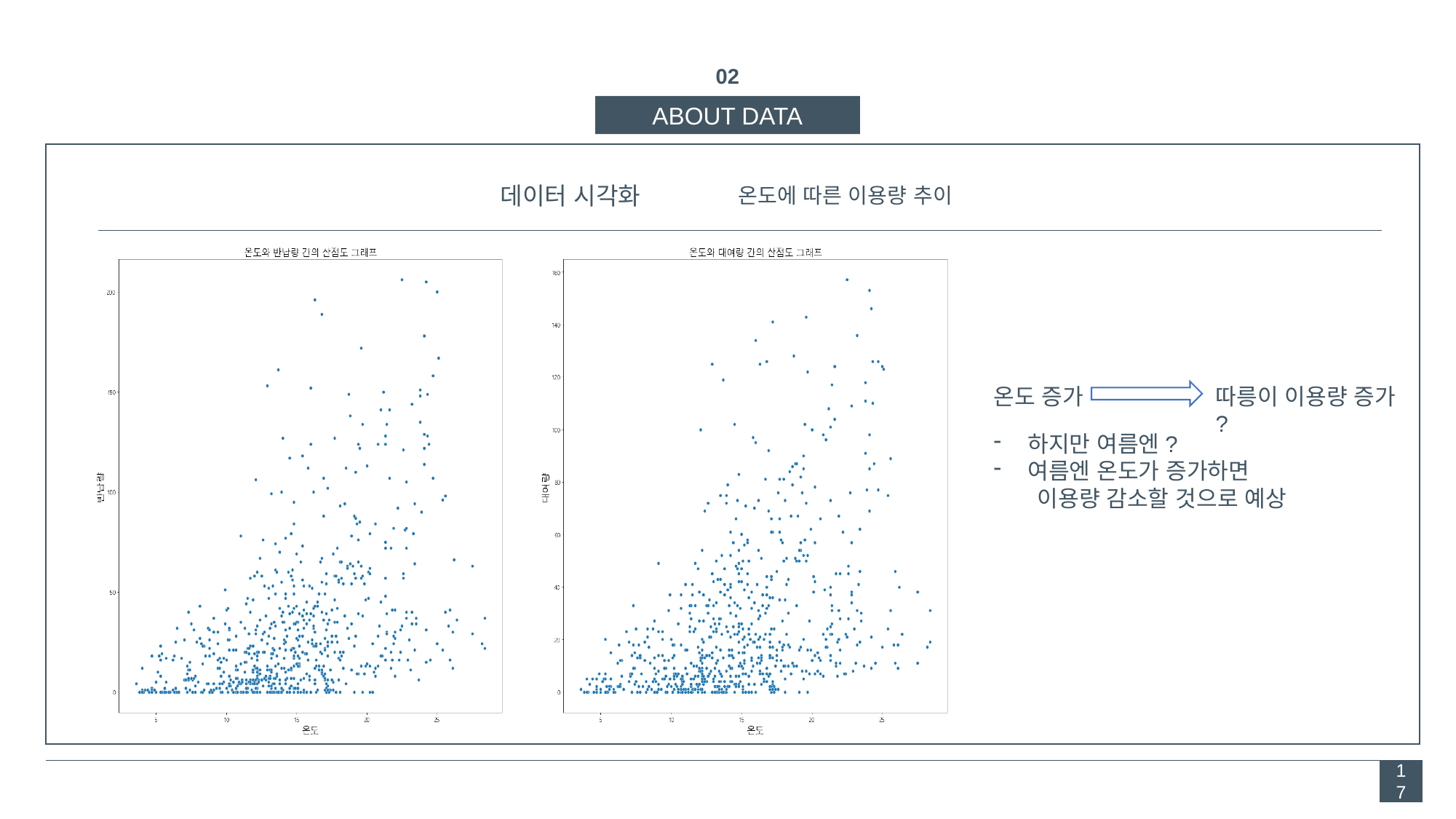

02
ABOUT DATA

데이터 시각화
온도에 따른 이용량 추이

온도 증가
따릉이 이용량 증가 ?

하지만 여름엔?
여름엔 온도가 증가하면
      이용량 감소할 것으로 예상
17